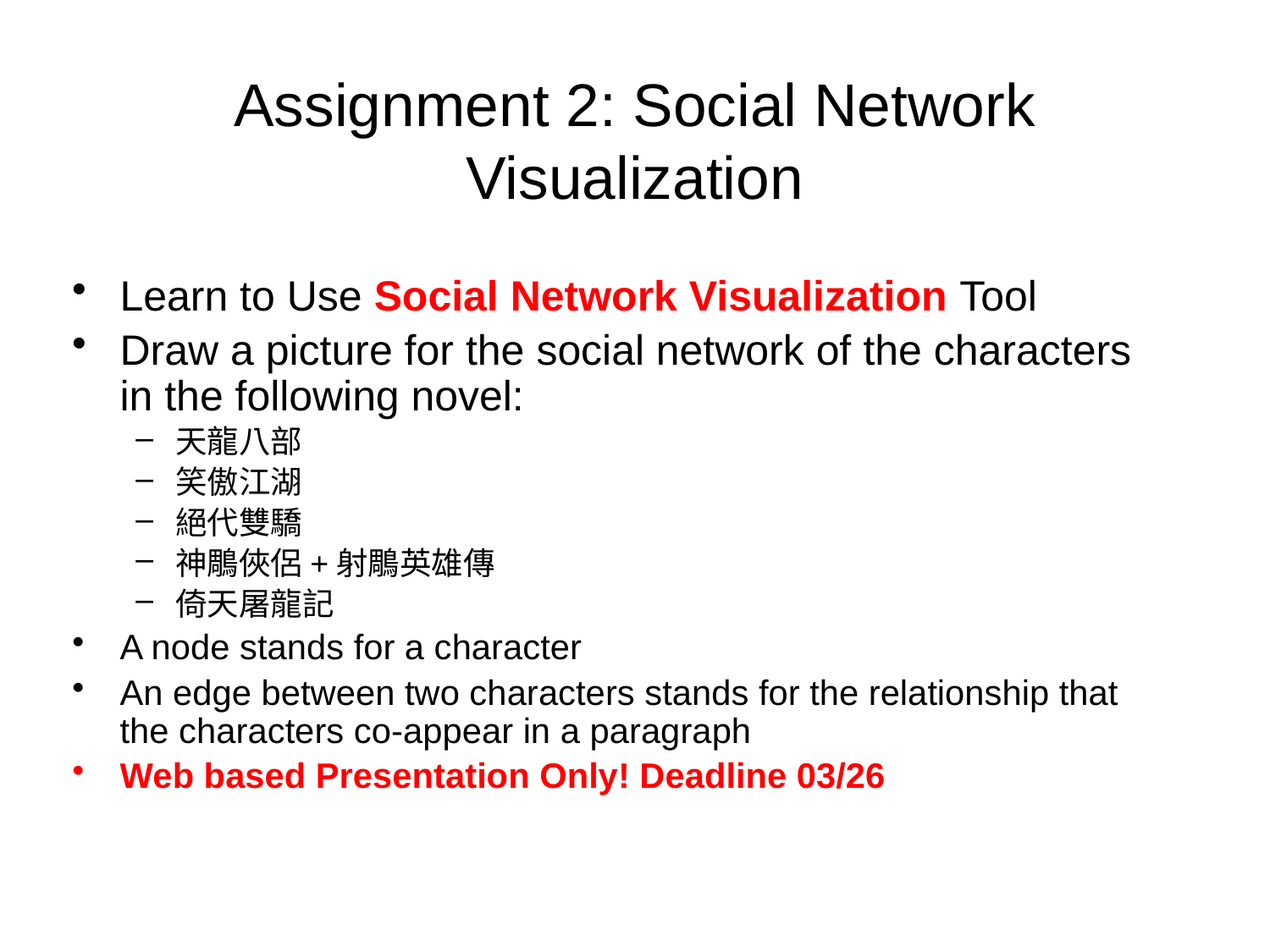

# Assignment 2: Social Network Visualization
Learn to Use Social Network Visualization Tool
Draw a picture for the social network of the characters in the following novel:
天龍八部
笑傲江湖
絕代雙驕
神鵰俠侶+射鵰英雄傳
倚天屠龍記
A node stands for a character
An edge between two characters stands for the relationship that the characters co-appear in a paragraph
Web based Presentation Only! Deadline 03/26